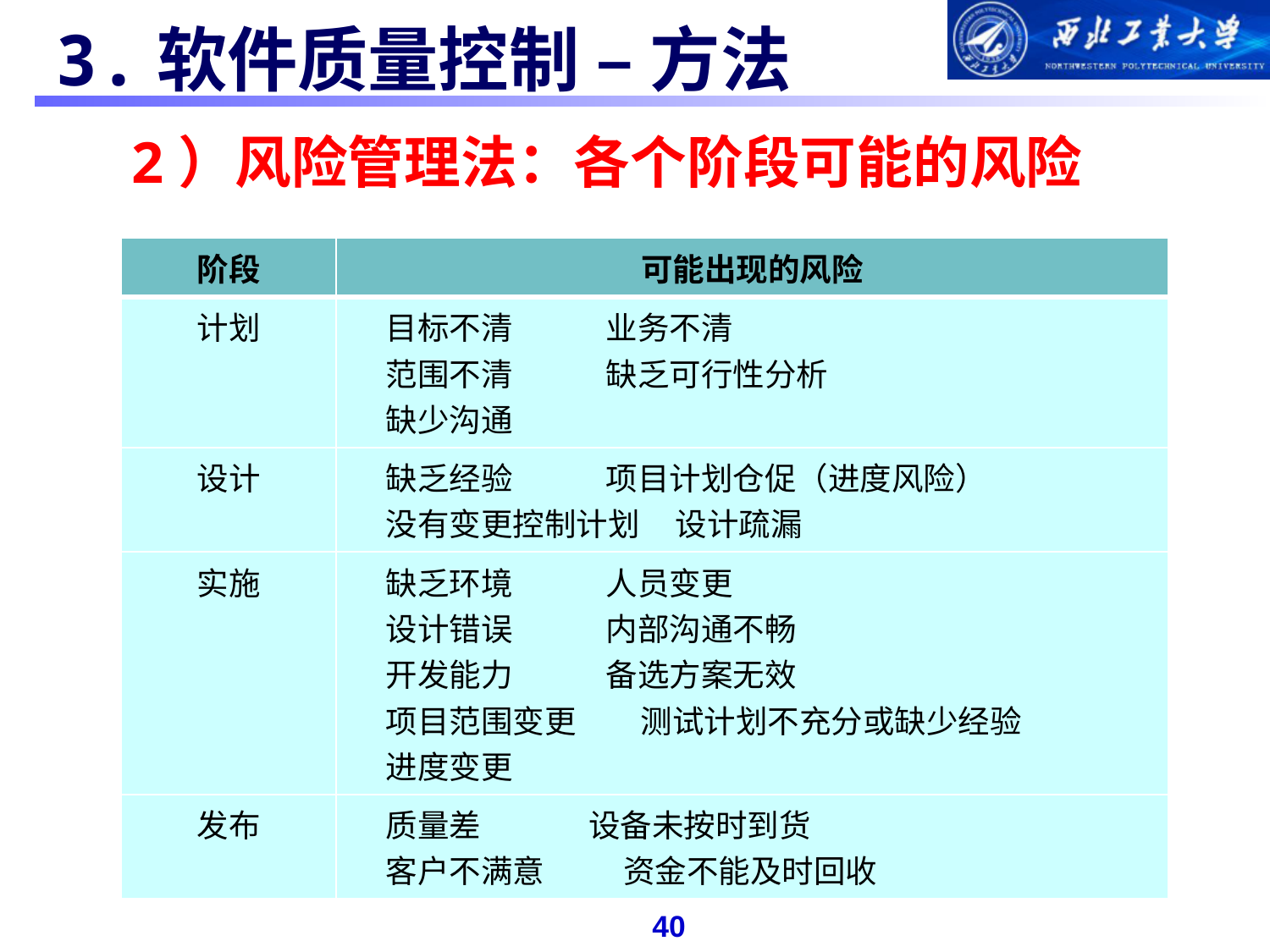

#
 3.软件质量控制 – 方法
  2）风险管理法：各个阶段可能的风险

| 阶段 | 可能出现的风险 |
| --- | --- |
| 计划 | 目标不清 业务不清 范围不清 缺乏可行性分析 缺少沟通 |
| 设计 | 缺乏经验 项目计划仓促（进度风险） 没有变更控制计划 设计疏漏 |
| 实施 | 缺乏环境 人员变更 设计错误 内部沟通不畅 开发能力 备选方案无效 项目范围变更 测试计划不充分或缺少经验 进度变更 |
| 发布 | 质量差 设备未按时到货 客户不满意 资金不能及时回收 |